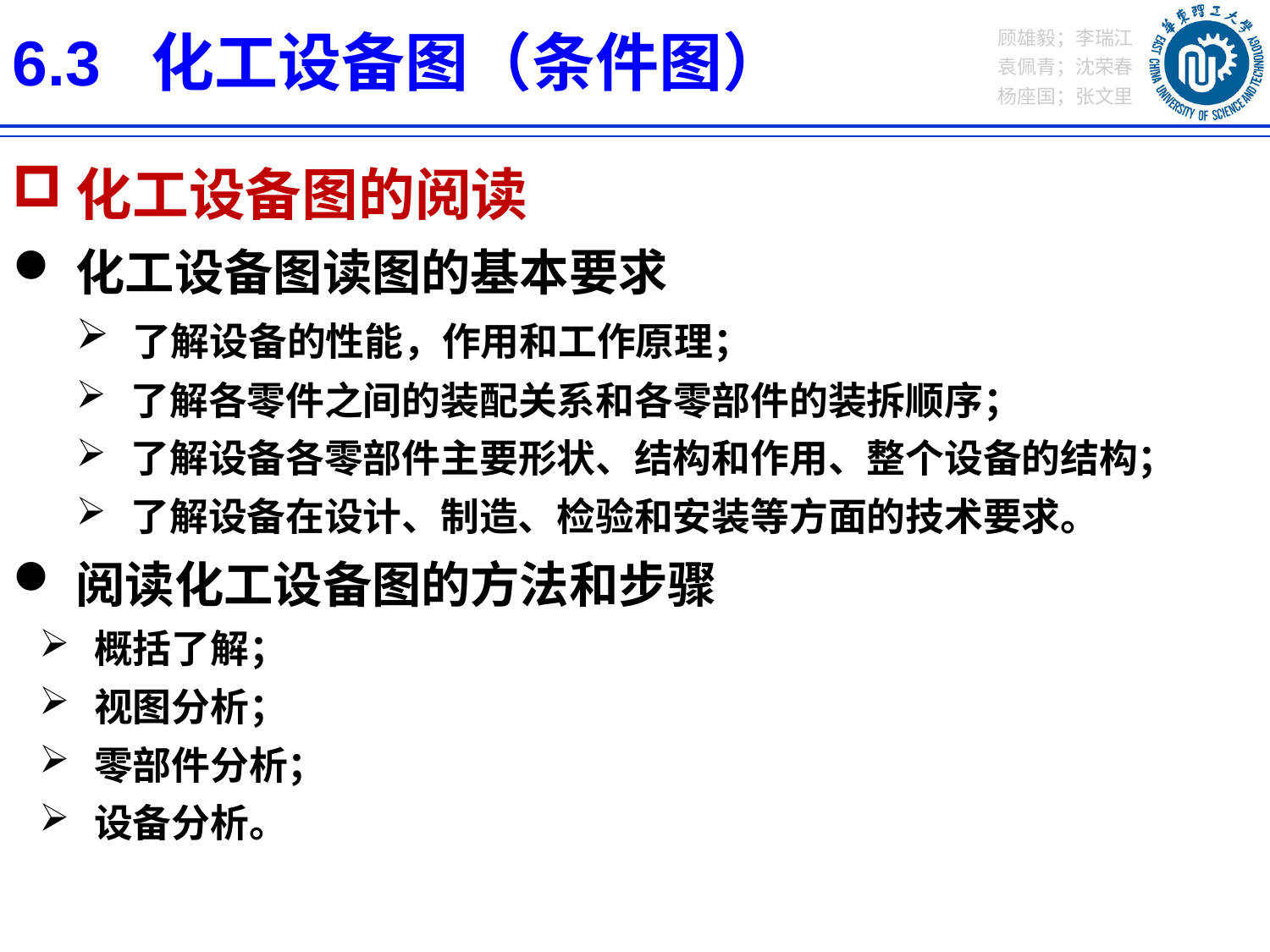

6.3  化工设备图（条件图）
化工设备图的阅读
化工设备图读图的基本要求
 了解设备的性能，作用和工作原理；
 了解各零件之间的装配关系和各零部件的装拆顺序；
 了解设备各零部件主要形状、结构和作用、整个设备的结构；
 了解设备在设计、制造、检验和安装等方面的技术要求。
阅读化工设备图的方法和步骤
 概括了解；
 视图分析；
 零部件分析；
 设备分析。